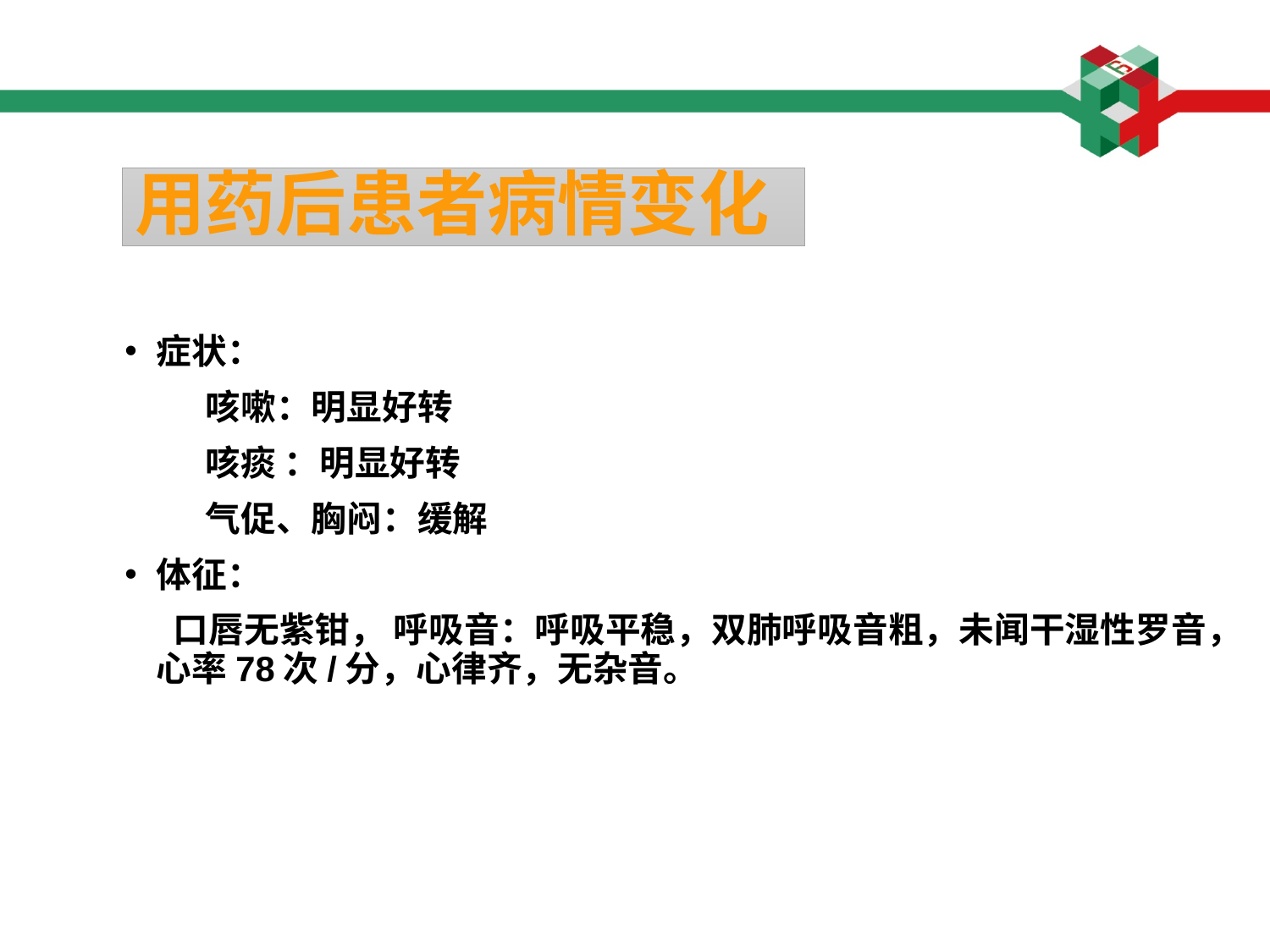

# 用药后患者病情变化

症状：
         咳嗽：明显好转
         咳痰 ：明显好转
         气促、胸闷：缓解
体征：
     口唇无紫钳， 呼吸音：呼吸平稳，双肺呼吸音粗，未闻干湿性罗音，心率78次/分，心律齐，无杂音。